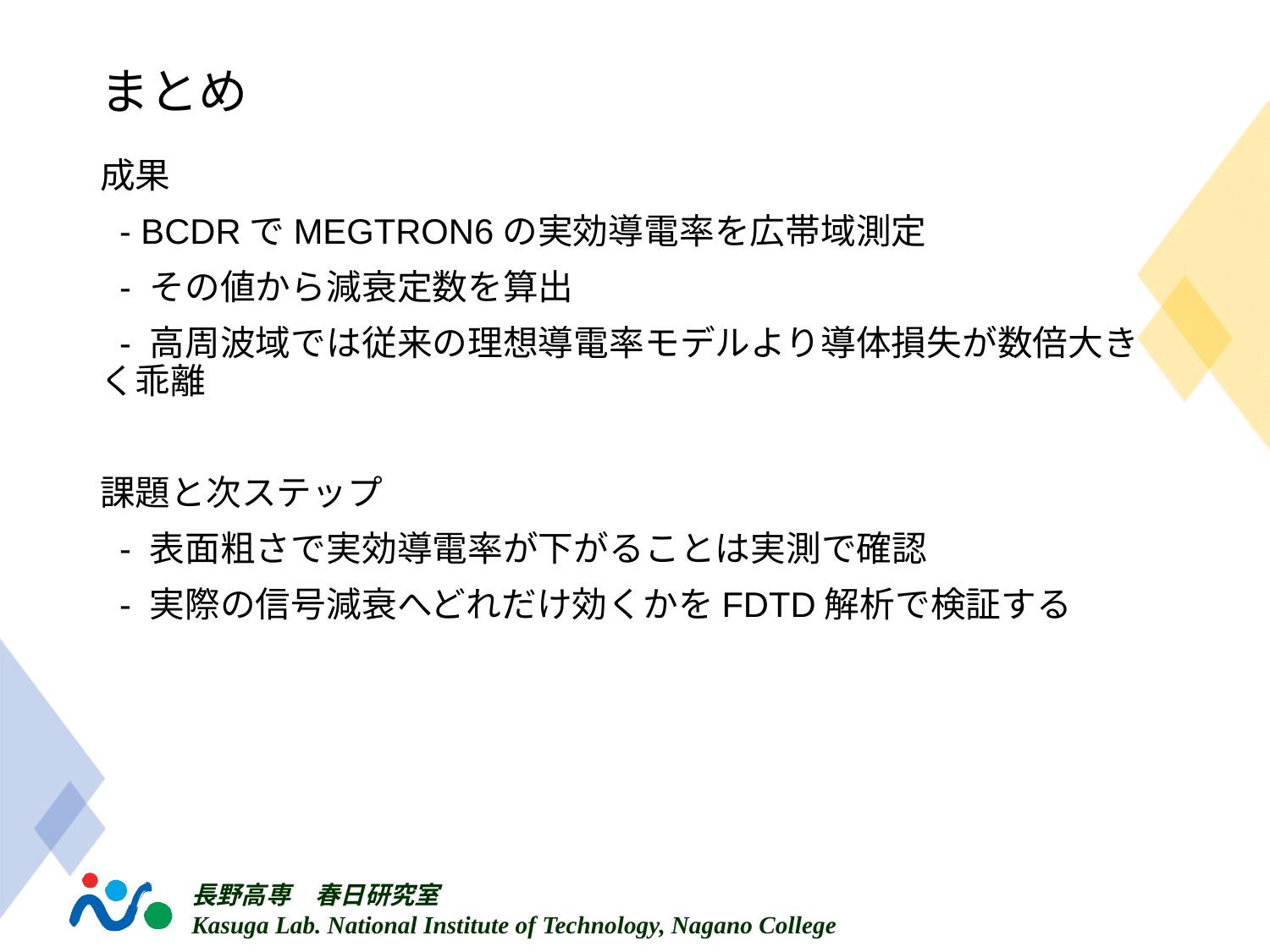

# まとめ
成果
  - BCDRでMEGTRON6の実効導電率を広帯域測定
  - その値から減衰定数を算出
  - 高周波域では従来の理想導電率モデルより導体損失が数倍大きく乖離

課題と次ステップ
  - 表面粗さで実効導電率が下がることは実測で確認
  - 実際の信号減衰へどれだけ効くかをFDTD解析で検証する